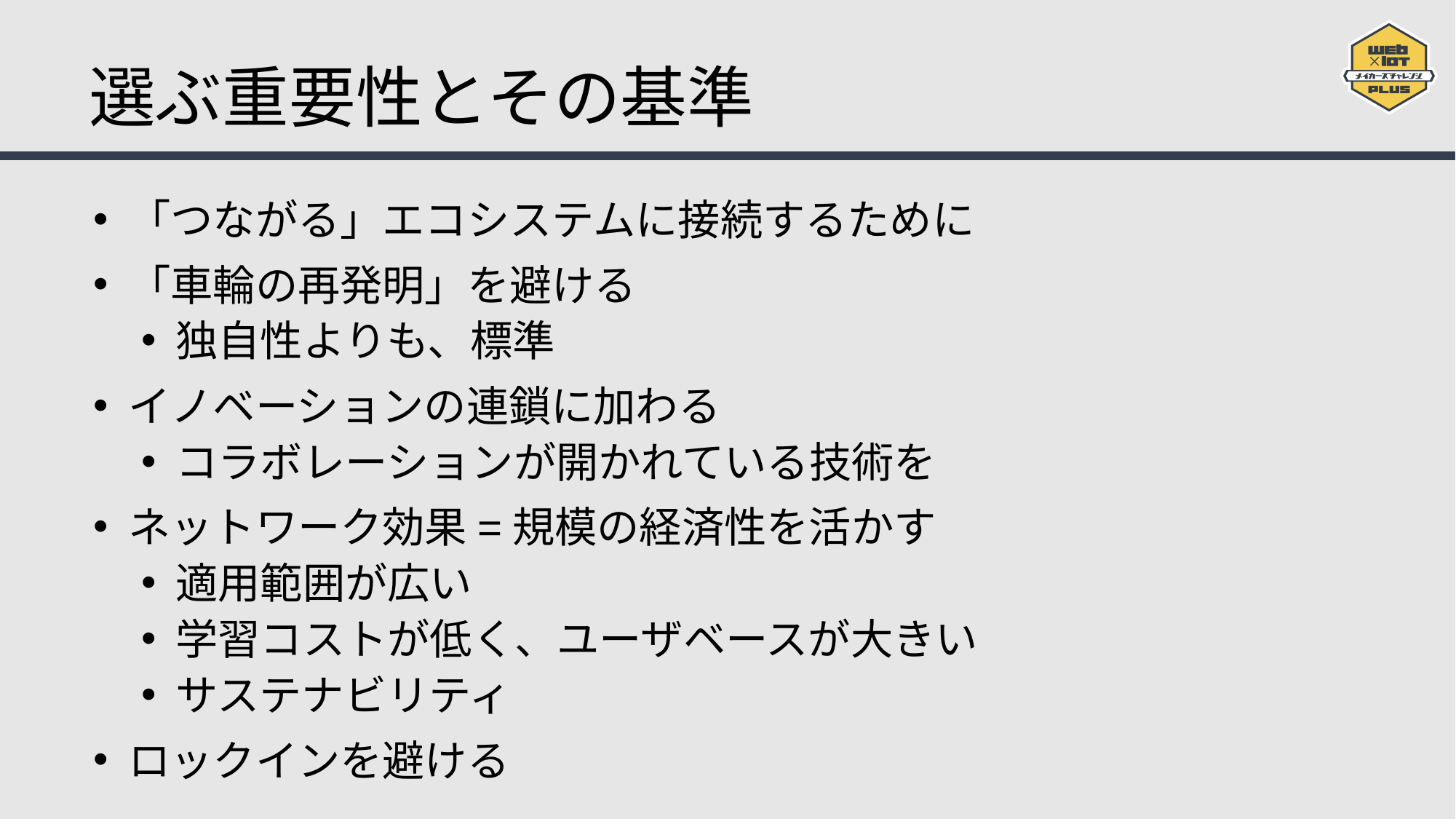

# 選ぶ重要性とその基準
「つながる」エコシステムに接続するために
「車輪の再発明」を避ける
独自性よりも、標準
イノベーションの連鎖に加わる
コラボレーションが開かれている技術を
ネットワーク効果=規模の経済性を活かす
適用範囲が広い
学習コストが低く、ユーザベースが大きい
サステナビリティ
ロックインを避ける